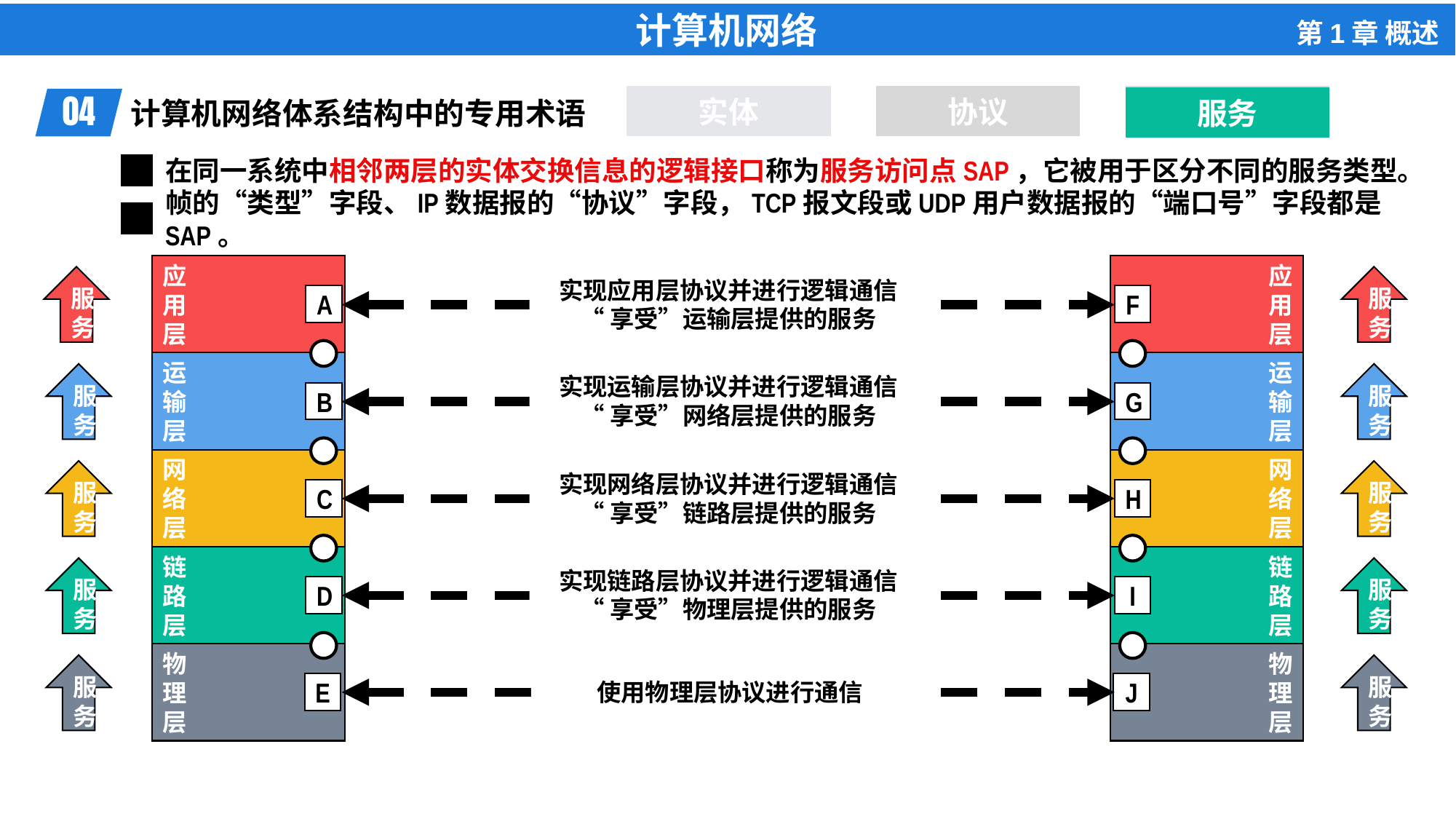

实体
协议
服务
服务
04
计算机网络体系结构中的专用术语
在同一系统中相邻两层的实体交换信息的逻辑接口称为服务访问点SAP，它被用于区分不同的服务类型。

帧的“类型”字段、IP数据报的“协议”字段，TCP报文段或UDP用户数据报的“端口号”字段都是SAP。

应
用
层
运
输
层
网
络
层
链
路
层
物
理
层
应
用
层
运
输
层
网
络
层
链
路
层
物
理
层
A
F
B
G
C
H
D
I
E
J
服务
服务
服务
服务
服务
服务
服务
服务
服务
服务
实现应用层协议并进行逻辑通信
“享受”运输层提供的服务
实现运输层协议并进行逻辑通信
“享受”网络层提供的服务
实现网络层协议并进行逻辑通信
“享受”链路层提供的服务
实现链路层协议并进行逻辑通信
“享受”物理层提供的服务
使用物理层协议进行通信